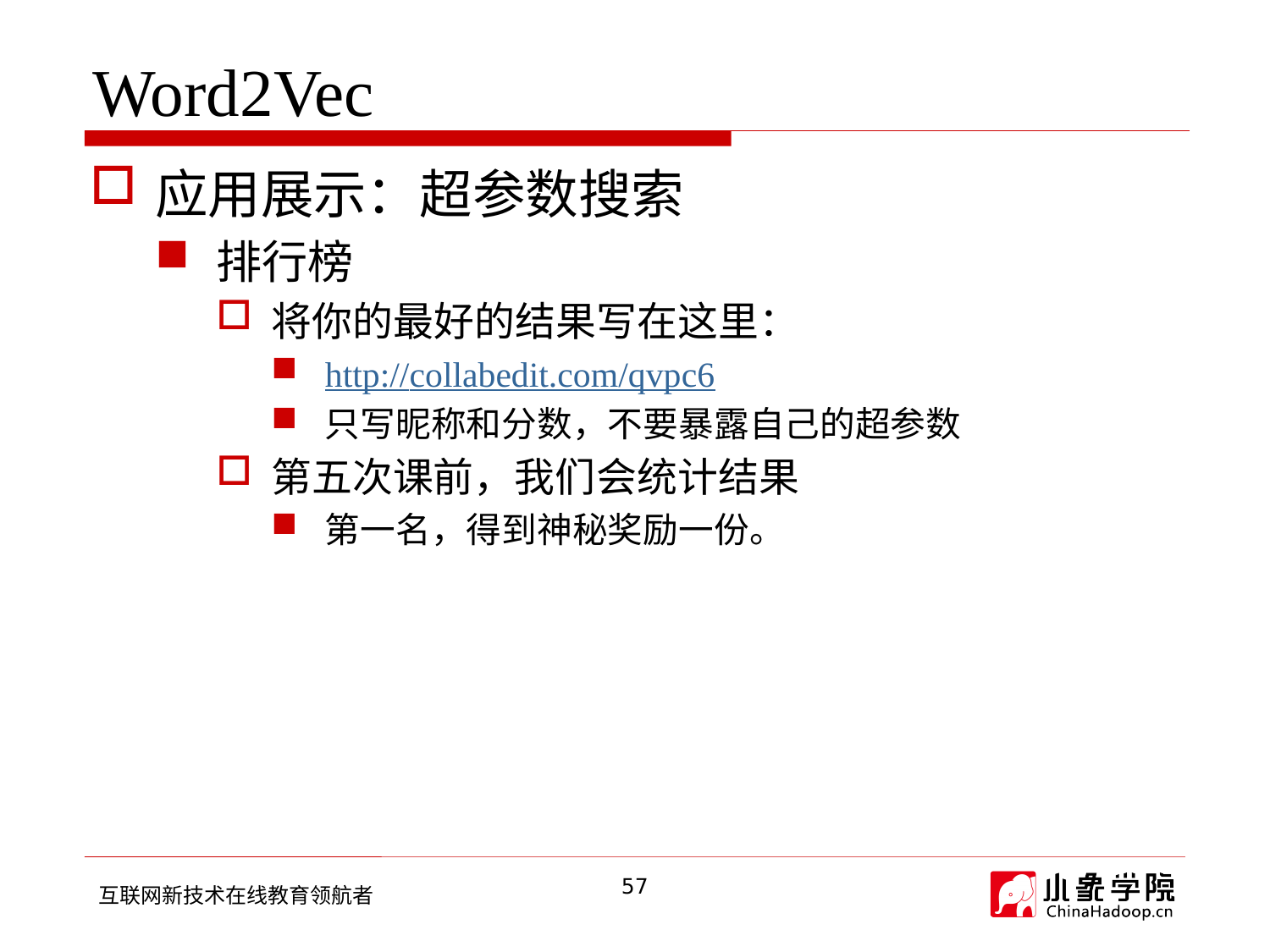

# Word2Vec
应用展示：超参数搜索
排行榜
将你的最好的结果写在这里：
http://collabedit.com/qvpc6
只写昵称和分数，不要暴露自己的超参数
第五次课前，我们会统计结果
第一名，得到神秘奖励一份。

57